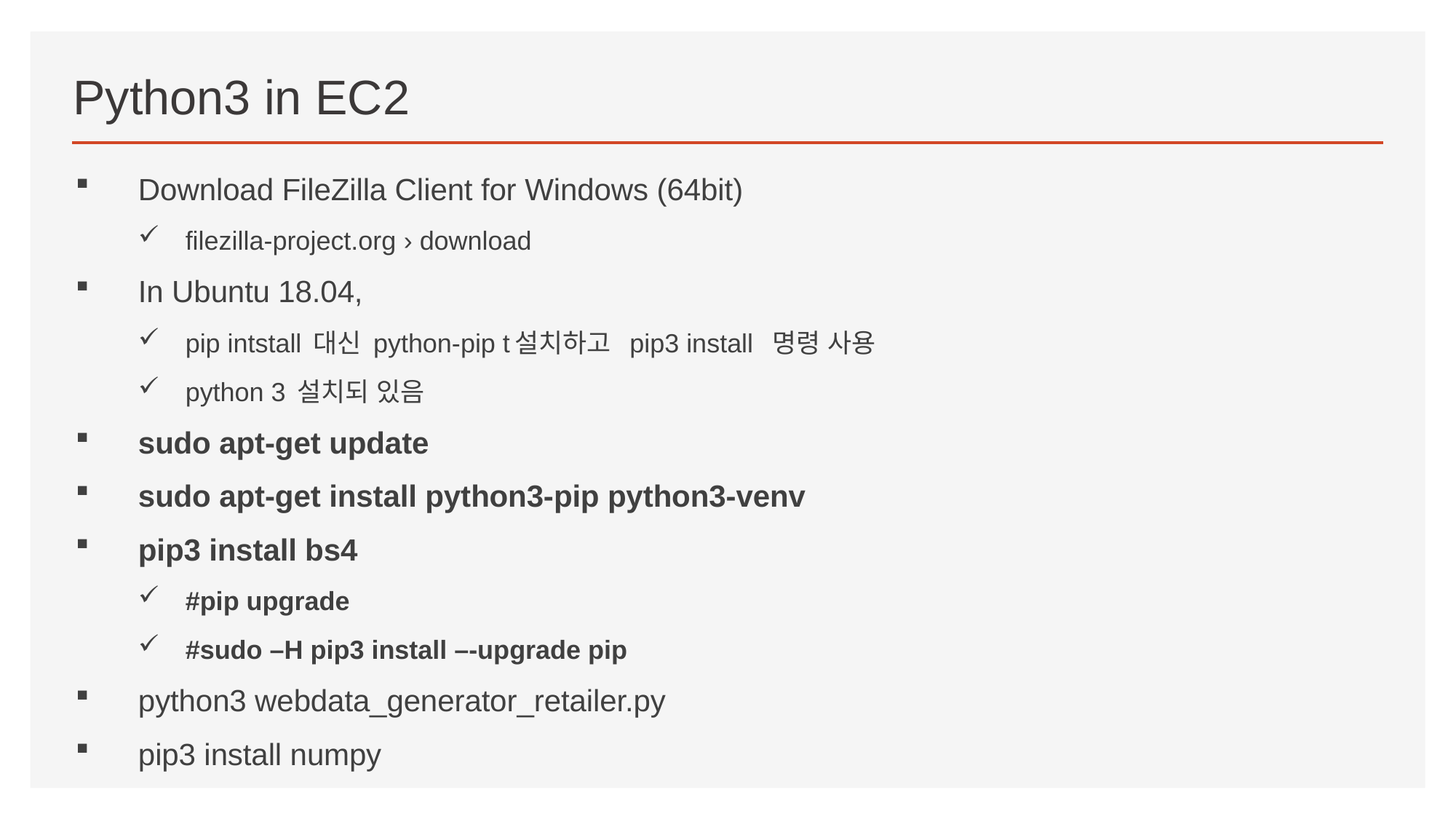

# Python3 in EC2
Download FileZilla Client for Windows (64bit)
filezilla-project.org › download
In Ubuntu 18.04,
pip intstall 대신 python-pip t설치하고  pip3 install  명령 사용
python 3 설치되 있음
sudo apt-get update
sudo apt-get install python3-pip python3-venv
pip3 install bs4
#pip upgrade
#sudo –H pip3 install –-upgrade pip
python3 webdata_generator_retailer.py
pip3 install numpy